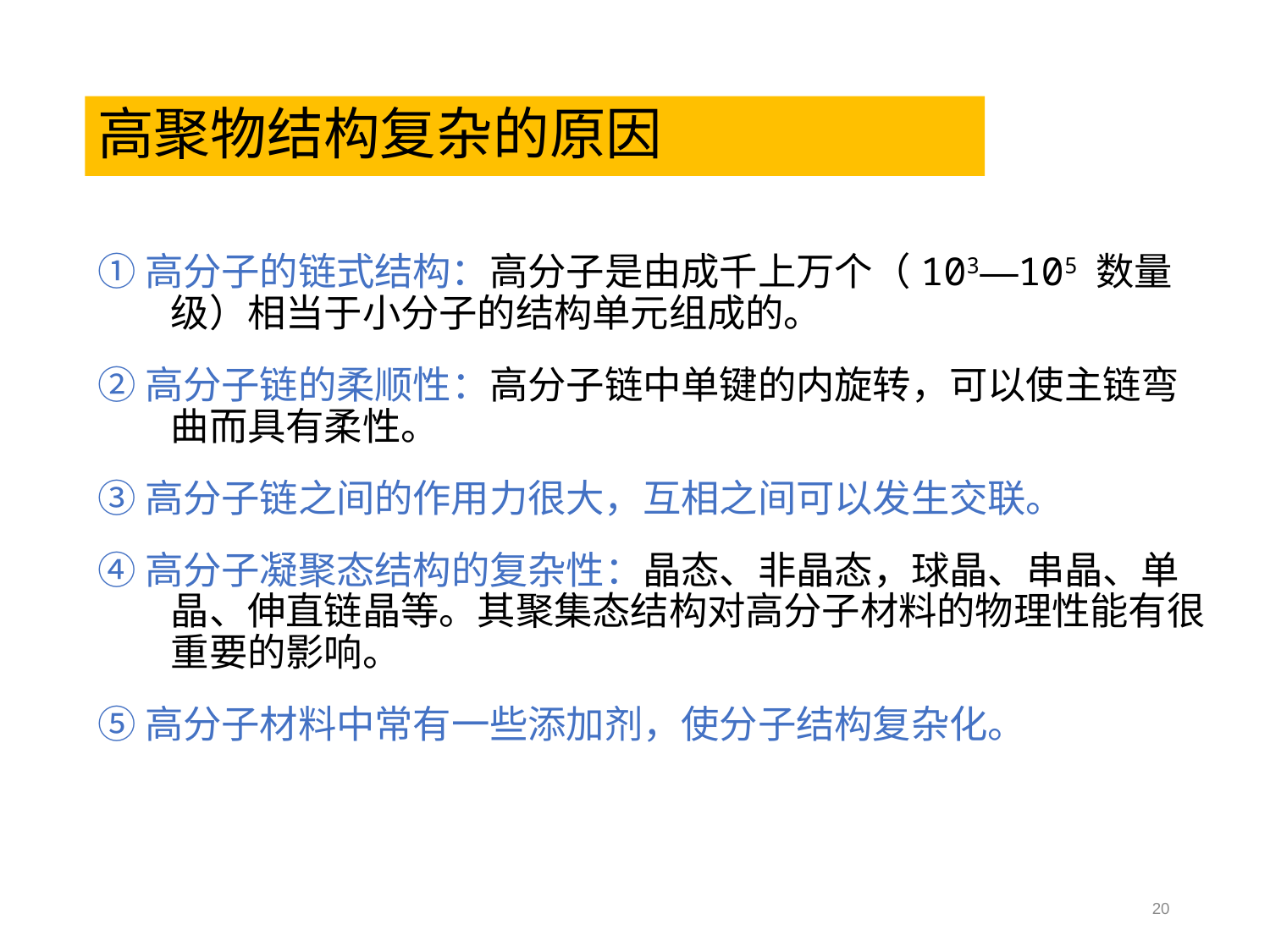

# 高聚物结构复杂的原因
①高分子的链式结构：高分子是由成千上万个（103—105 数量级）相当于小分子的结构单元组成的。
②高分子链的柔顺性：高分子链中单键的内旋转，可以使主链弯曲而具有柔性。
③高分子链之间的作用力很大，互相之间可以发生交联。
④高分子凝聚态结构的复杂性：晶态、非晶态，球晶、串晶、单晶、伸直链晶等。其聚集态结构对高分子材料的物理性能有很重要的影响。
⑤高分子材料中常有一些添加剂，使分子结构复杂化。
20